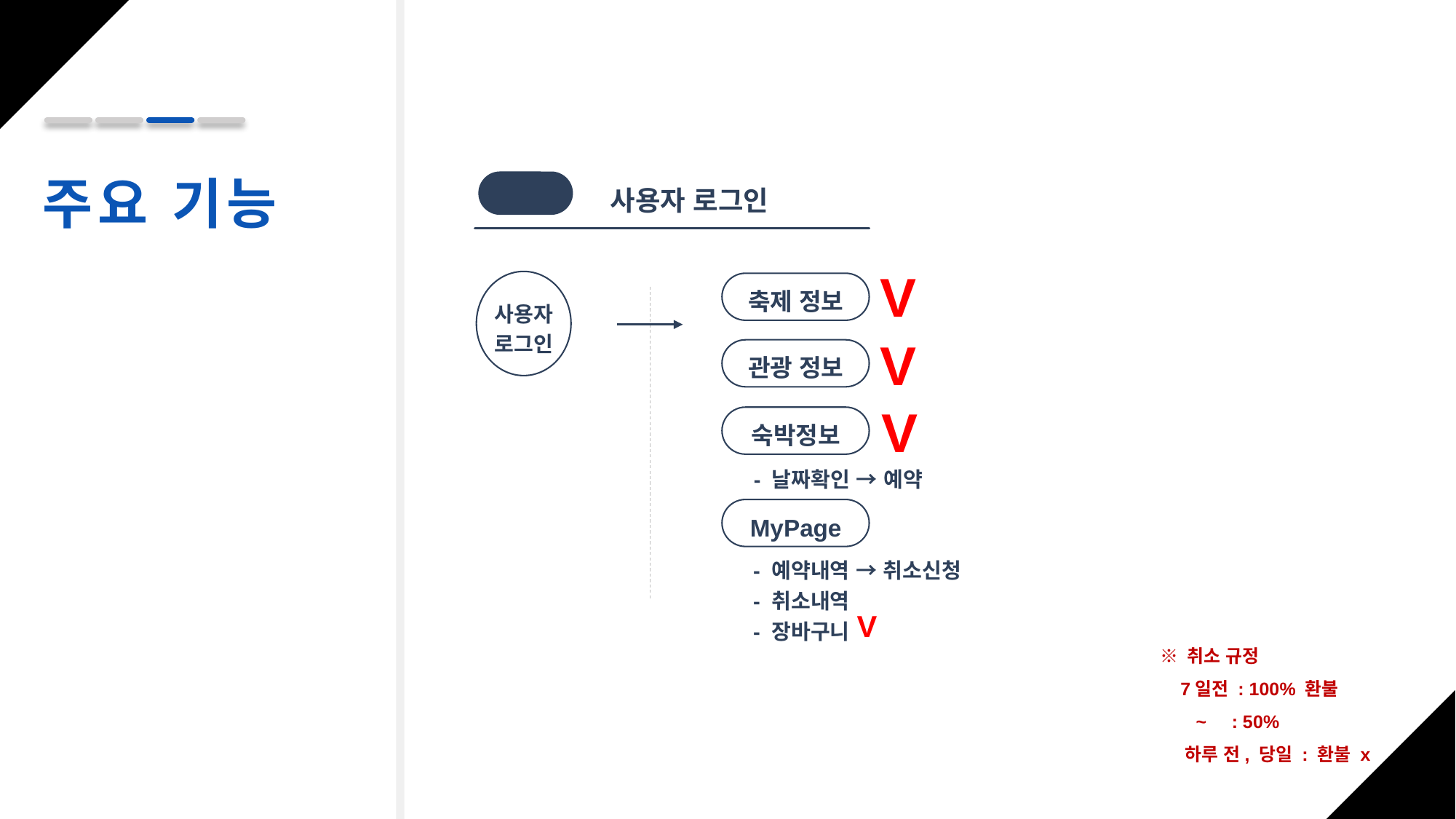

주요 기능

사용자
사용자 로그인
V

축제 정보
사용자
로그인
V

관광 정보
V

숙박정보
- 날짜확인 → 예약

MyPage
- 예약내역 → 취소신청
- 취소내역
- 장바구니
V
※ 취소 규정
    7일전 : 100% 환불
       ~     : 50%
    하루 전, 당일 : 환불 x